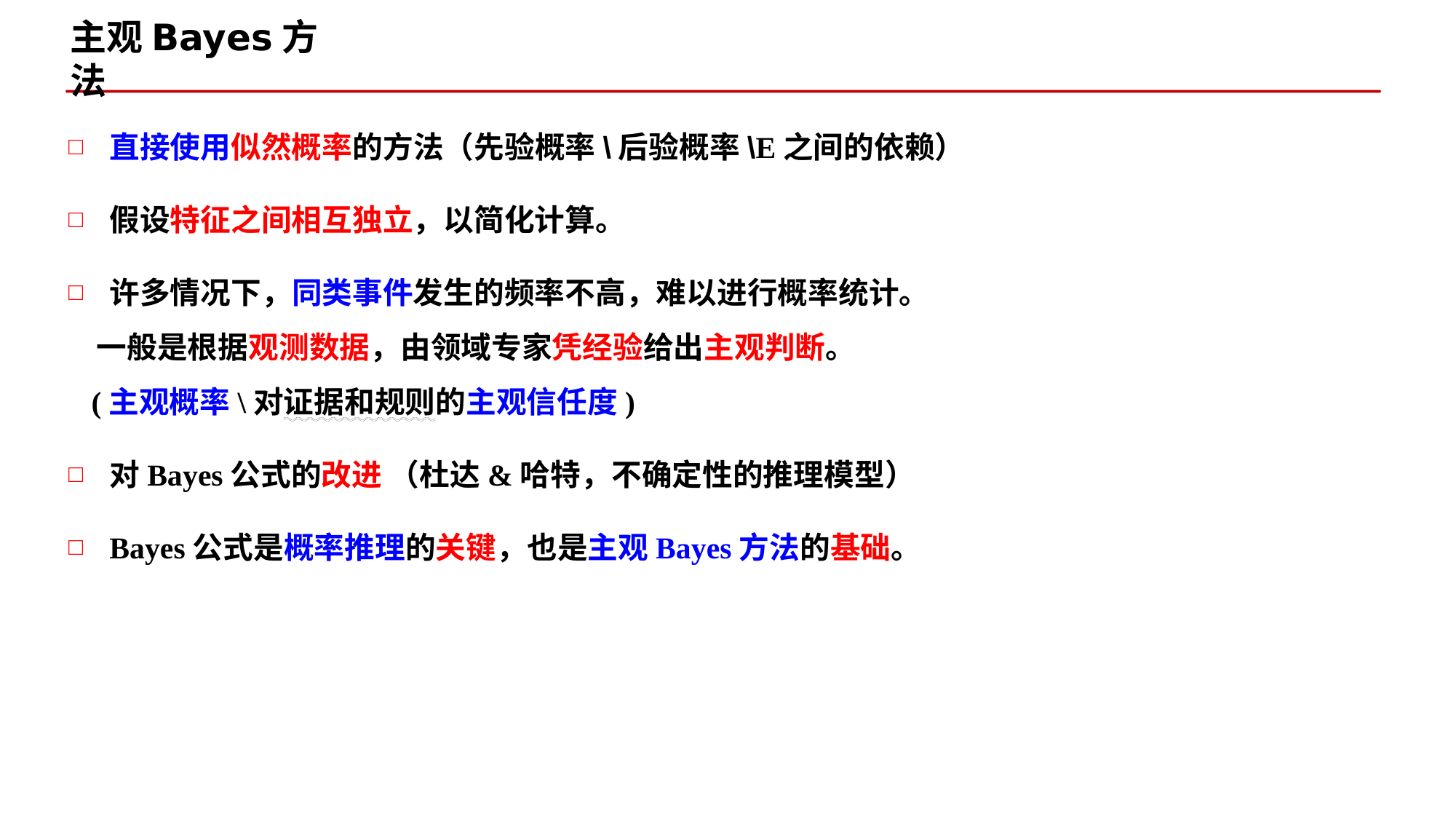

# 主观Bayes方法
直接使用似然概率的方法（先验概率\后验概率\E之间的依赖）
假设特征之间相互独立，以简化计算。
许多情况下，同类事件发生的频率不高，难以进行概率统计。
   一般是根据观测数据，由领域专家凭经验给出主观判断。
   (主观概率\对证据和规则的主观信任度)
对Bayes公式的改进 （杜达&哈特，不确定性的推理模型）
Bayes公式是概率推理的关键，也是主观Bayes方法的基础。